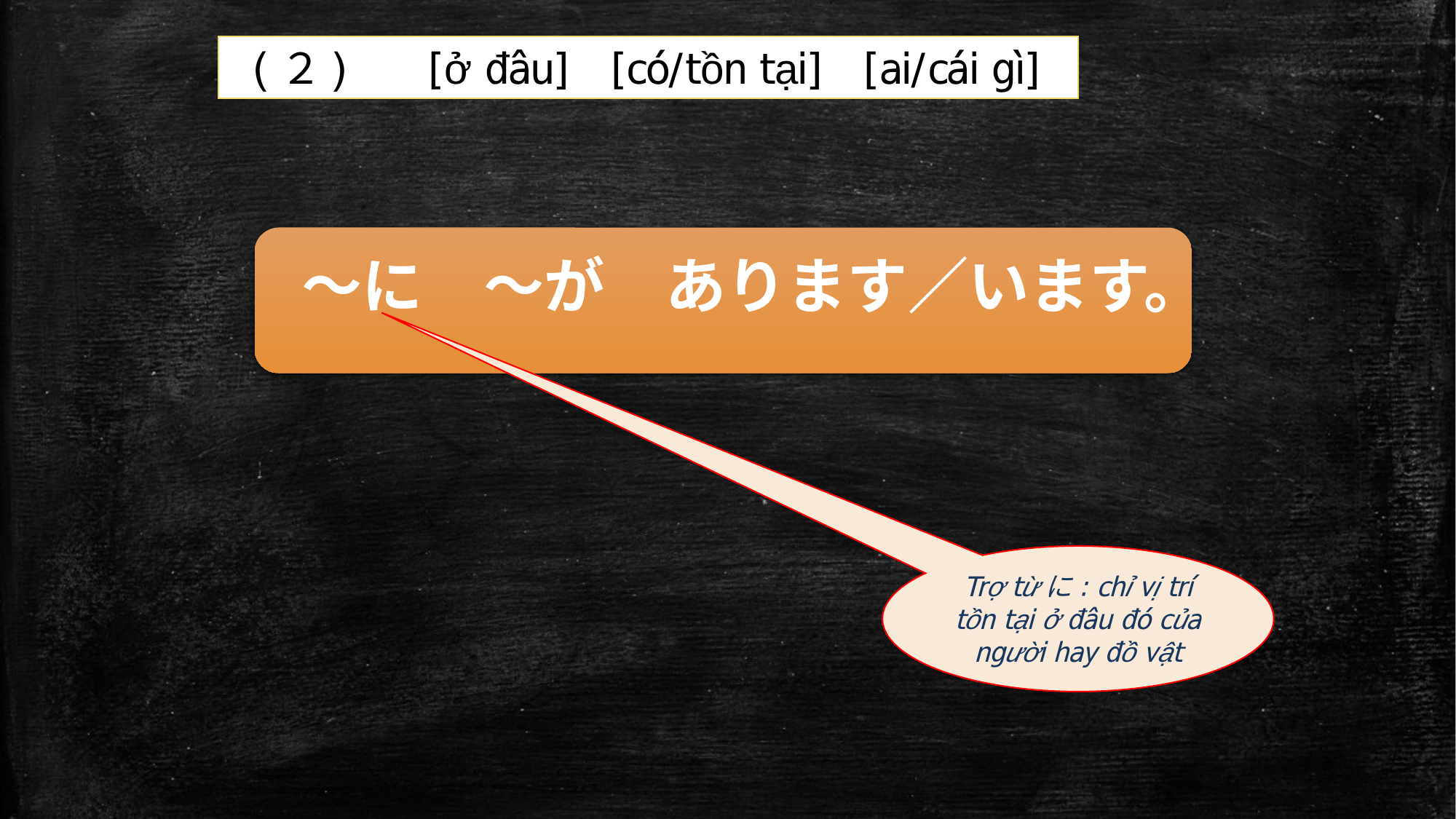

(２)      [ở đâu]   [có/tồn tại]   [ai/cái gì]
～に　～が　あります／います。

Trợ từに: chỉ vị trí tồn tại ở đâu đó của người hay đồ vật